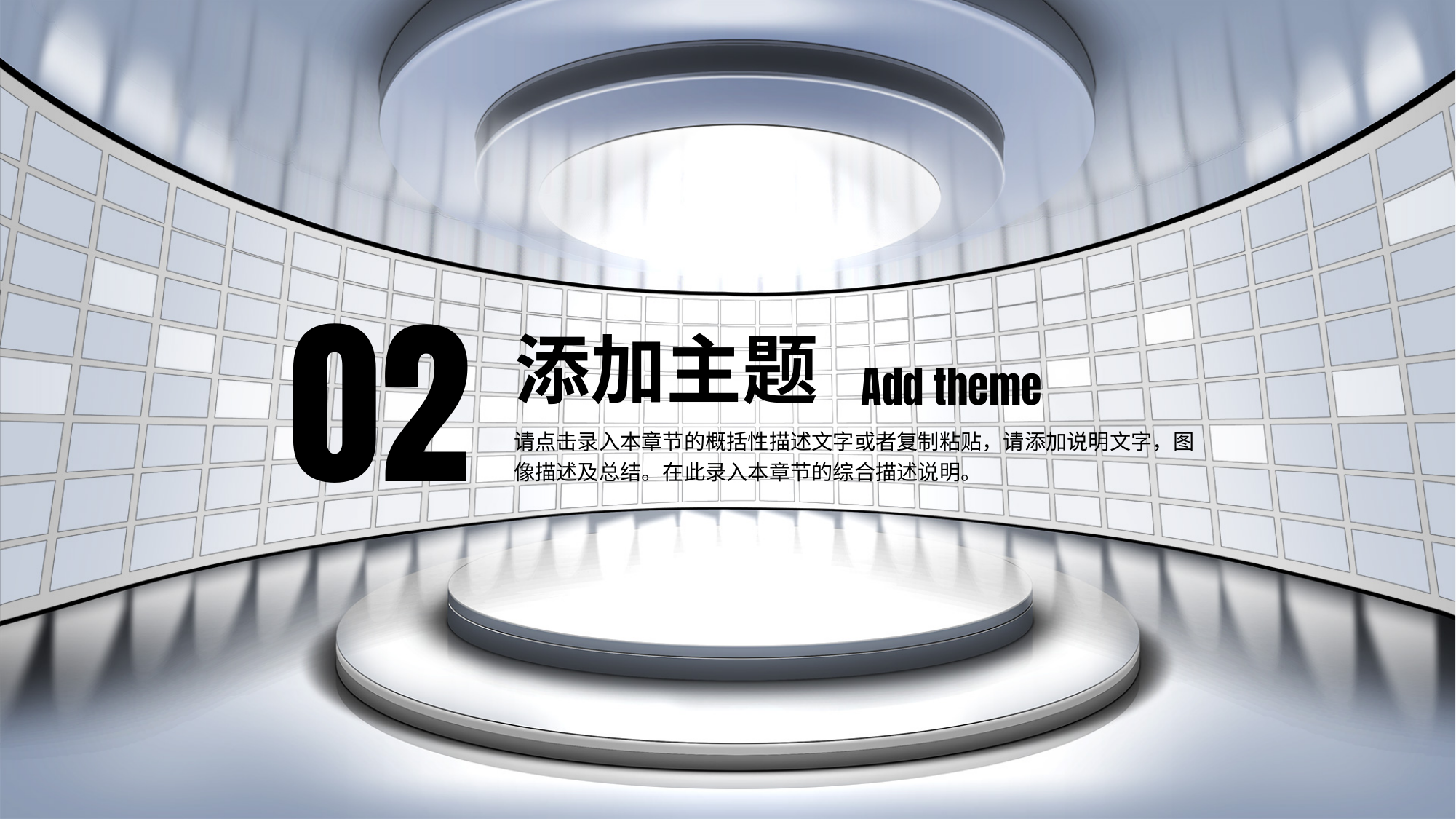

02
添加主题
Add theme
请点击录入本章节的概括性描述文字或者复制粘贴，请添加说明文字，图像描述及总结。在此录入本章节的综合描述说明。